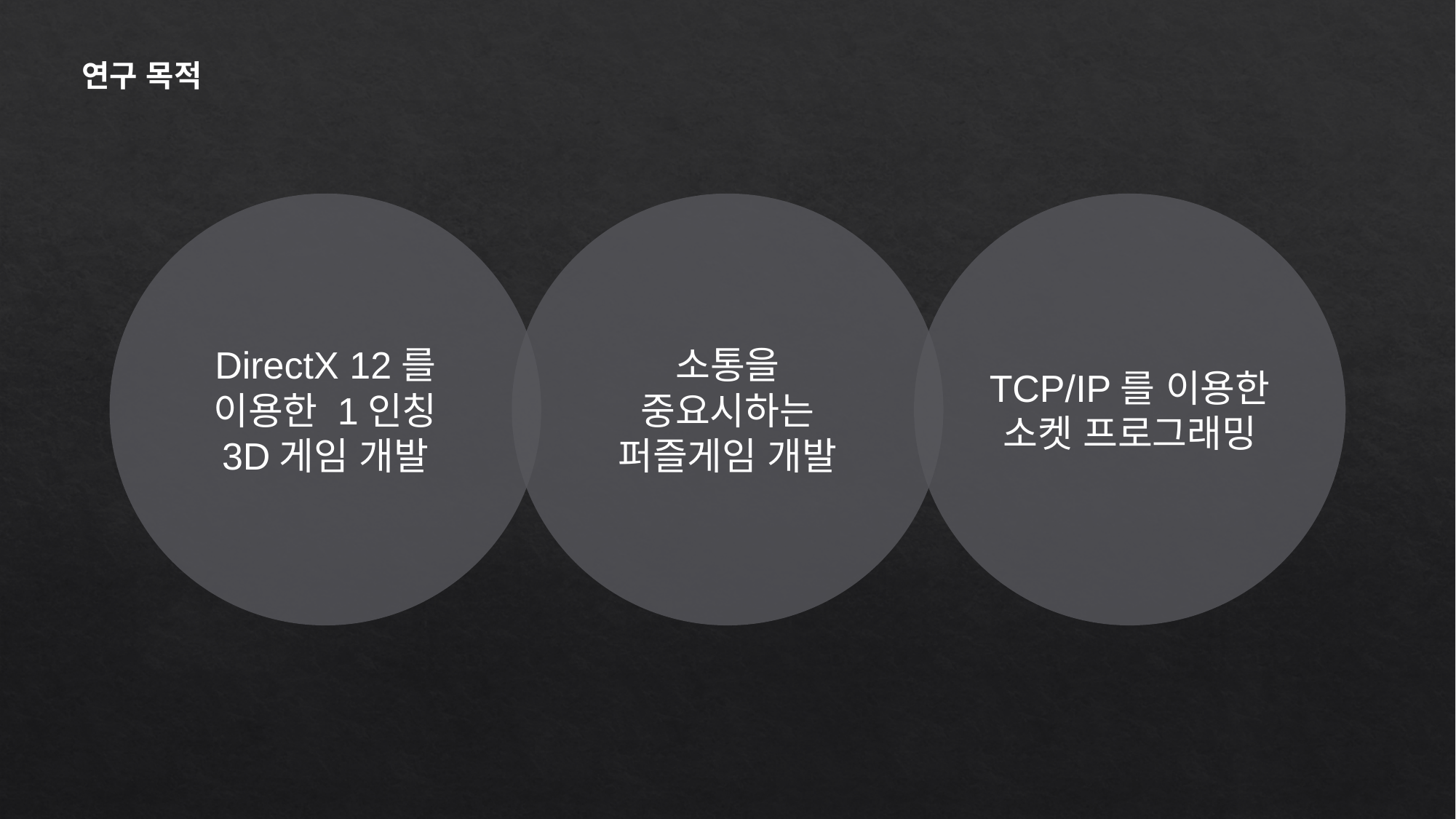

연구 목적
DirectX 12를 이용한 1인칭 3D게임 개발
소통을 중요시하는 퍼즐게임 개발
TCP/IP를 이용한 소켓 프로그래밍